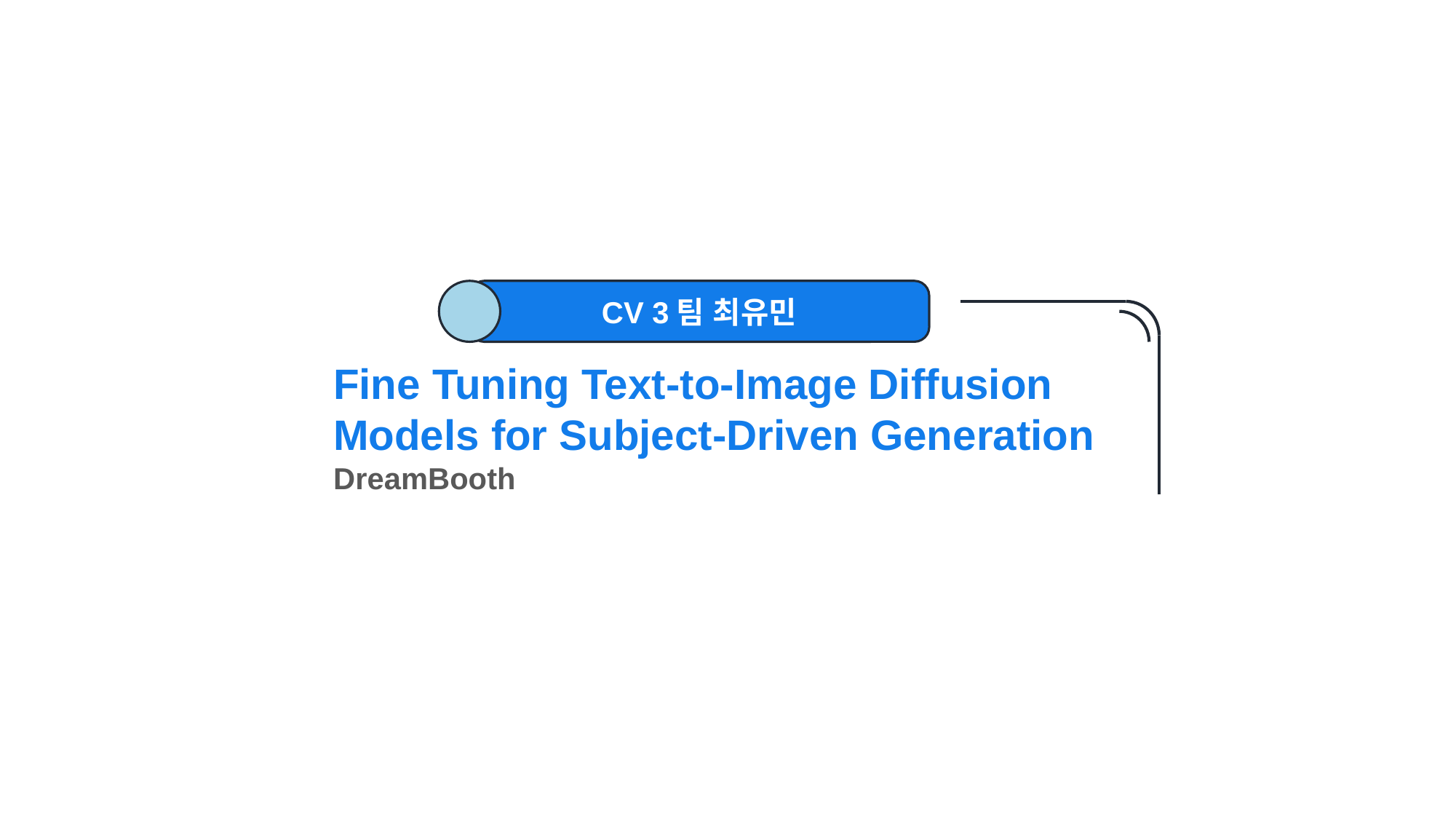

CV 3팀 최유민

Fine Tuning Text-to-Image Diffusion Models for Subject-Driven Generation
DreamBooth